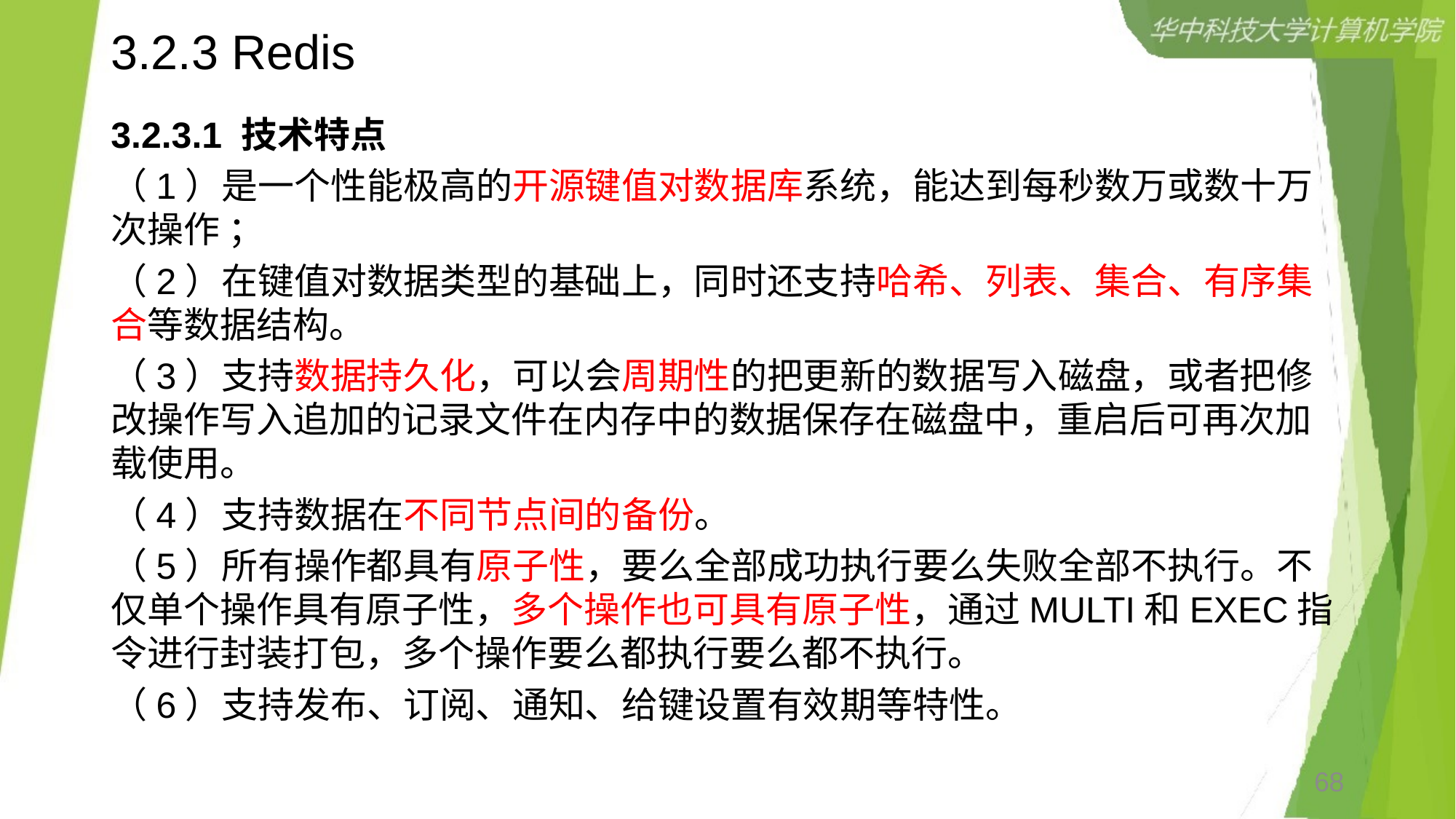

# 3.2.3 Redis
3.2.3.1 技术特点
（1）是一个性能极高的开源键值对数据库系统，能达到每秒数万或数十万次操作 ；
（2）在键值对数据类型的基础上，同时还支持哈希、列表、集合、有序集合等数据结构。
（3）支持数据持久化，可以会周期性的把更新的数据写入磁盘，或者把修改操作写入追加的记录文件在内存中的数据保存在磁盘中，重启后可再次加载使用。
（4）支持数据在不同节点间的备份。
（5）所有操作都具有原子性，要么全部成功执行要么失败全部不执行。不仅单个操作具有原子性，多个操作也可具有原子性，通过MULTI和EXEC指令进行封装打包，多个操作要么都执行要么都不执行。
（6）支持发布、订阅、通知、给键设置有效期等特性。
68